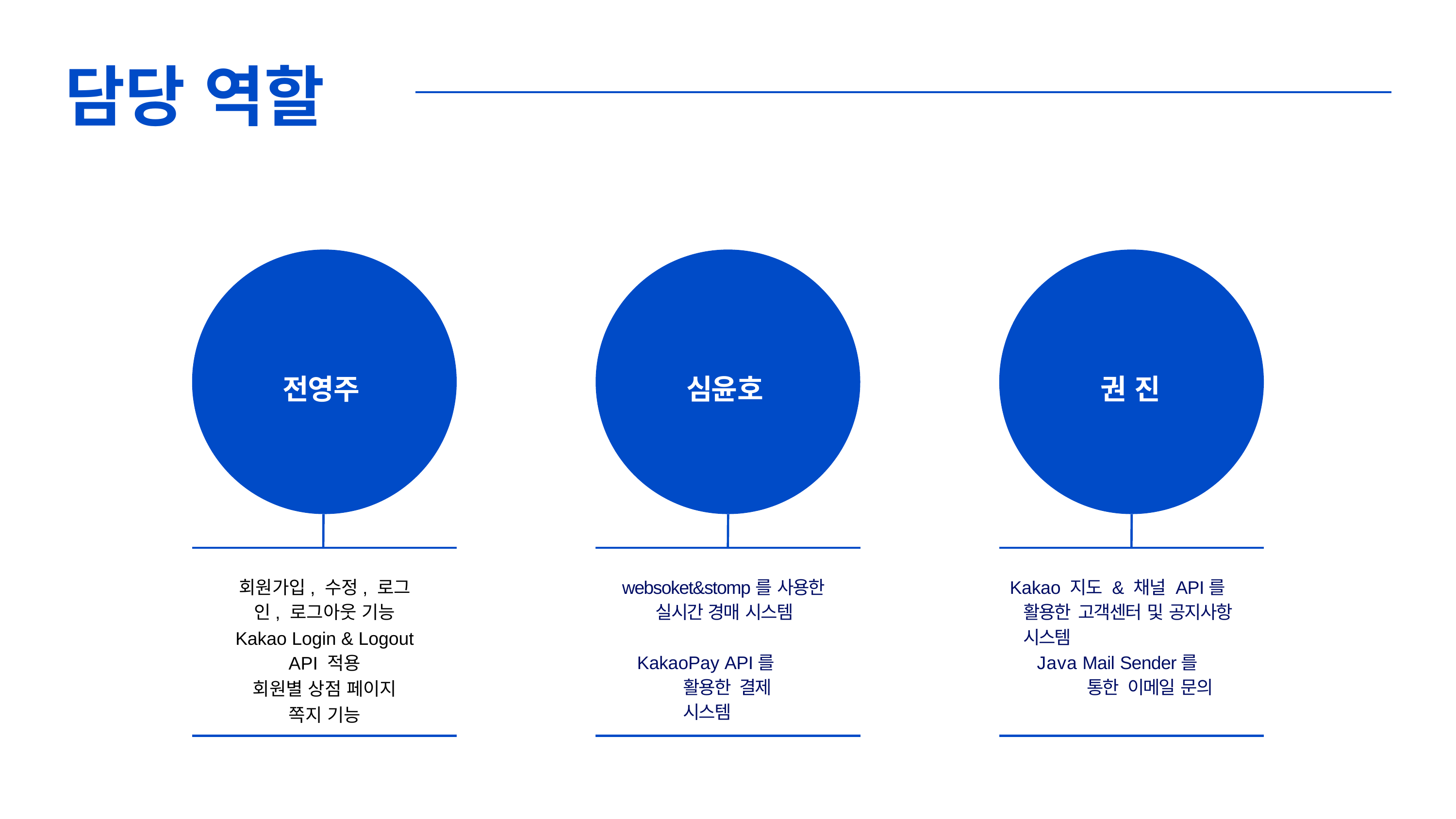

# 담당 역할

전영주
심윤호
권 진

회원가입, 수정, 로그인, 로그아웃 기능
Kakao Login & Logout API 적용
회원별 상점 페이지
쪽지 기능
websoket&stomp를 사용한  실시간 경매 시스템
Kakao 지도 & 채널 API를 활용한  고객센터 및 공지사항 시스템
KakaoPay API를 활용한  결제 시스템
Java Mail Sender를 통한  이메일 문의